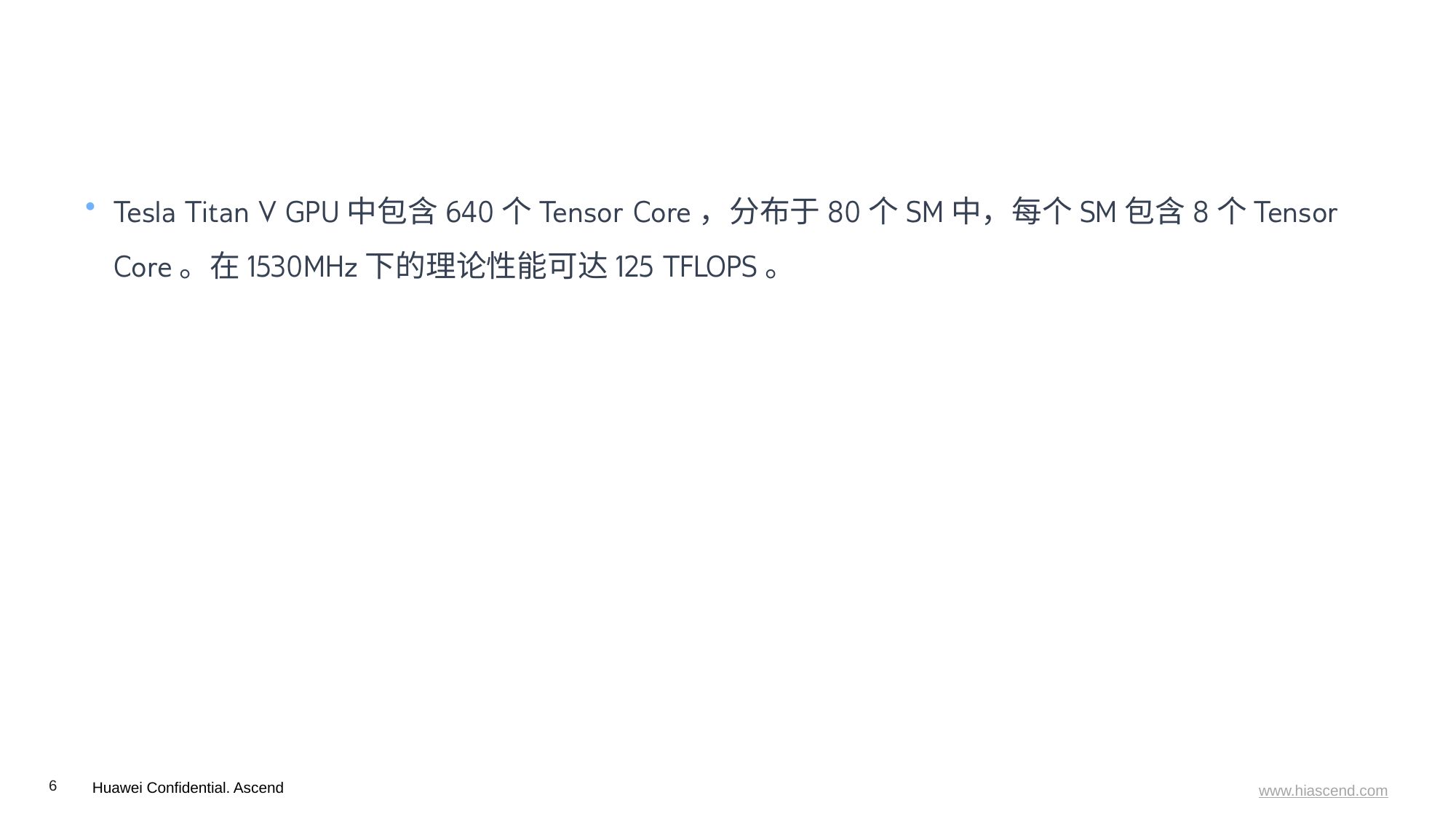

#
Tesla Titan V GPU中包含640个Tensor Core，分布于80个SM中，每个SM包含8个Tensor Core。在1530MHz下的理论性能可达125 TFLOPS。